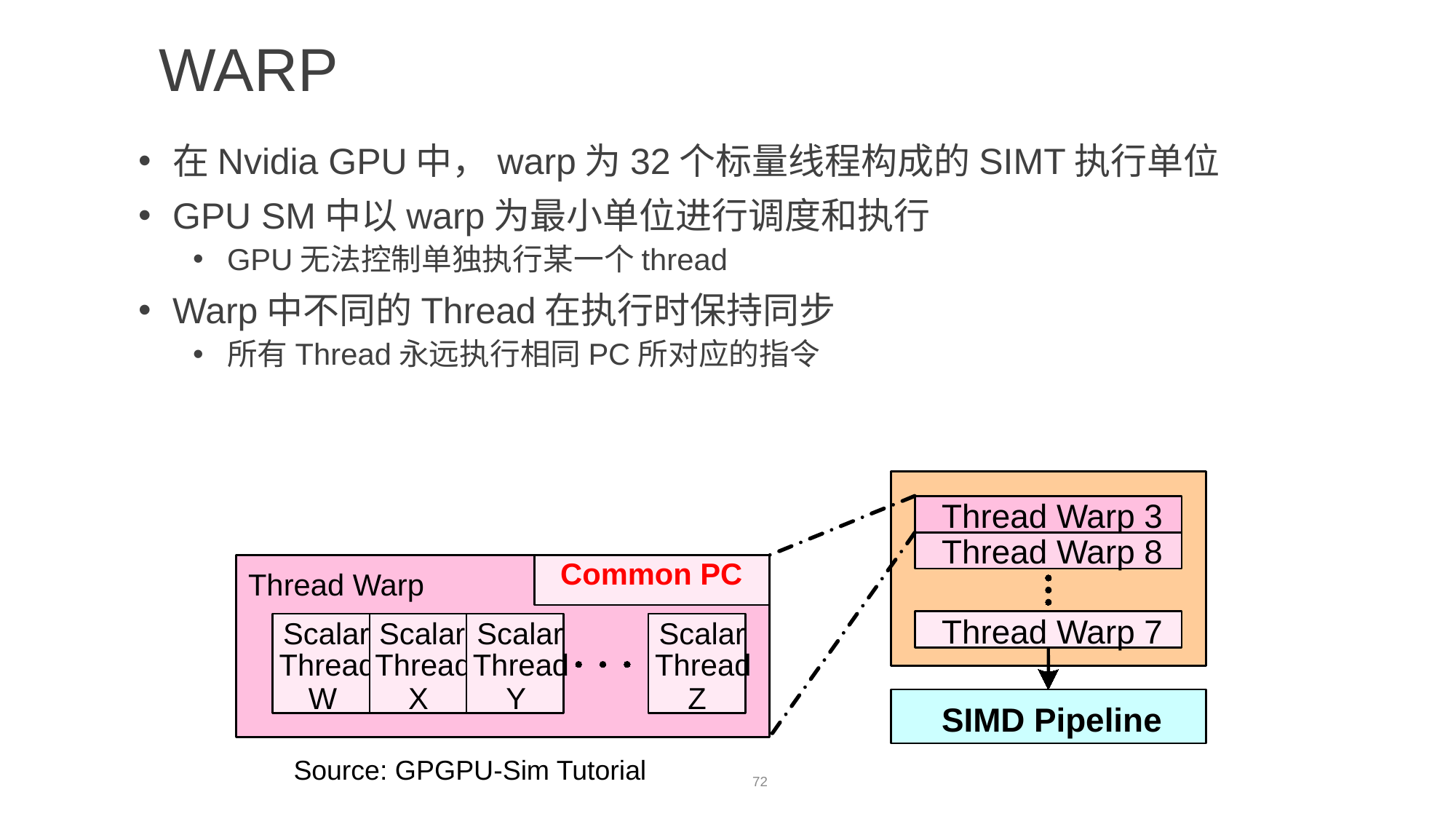

Warp
在Nvidia GPU中，warp为32个标量线程构成的SIMT执行单位
GPU SM中以warp为最小单位进行调度和执行
GPU无法控制单独执行某一个thread
Warp中不同的Thread在执行时保持同步
所有Thread永远执行相同PC所对应的指令

Thread Warp 3

Thread Warp 8

Common PC

Thread Warp

Thread Warp 7

Scalar
Scalar
Scalar
Scalar
Thread
Thread
Thread
Thread

W
X
Y
Z

SIMD Pipeline
Source: GPGPU-Sim Tutorial
72